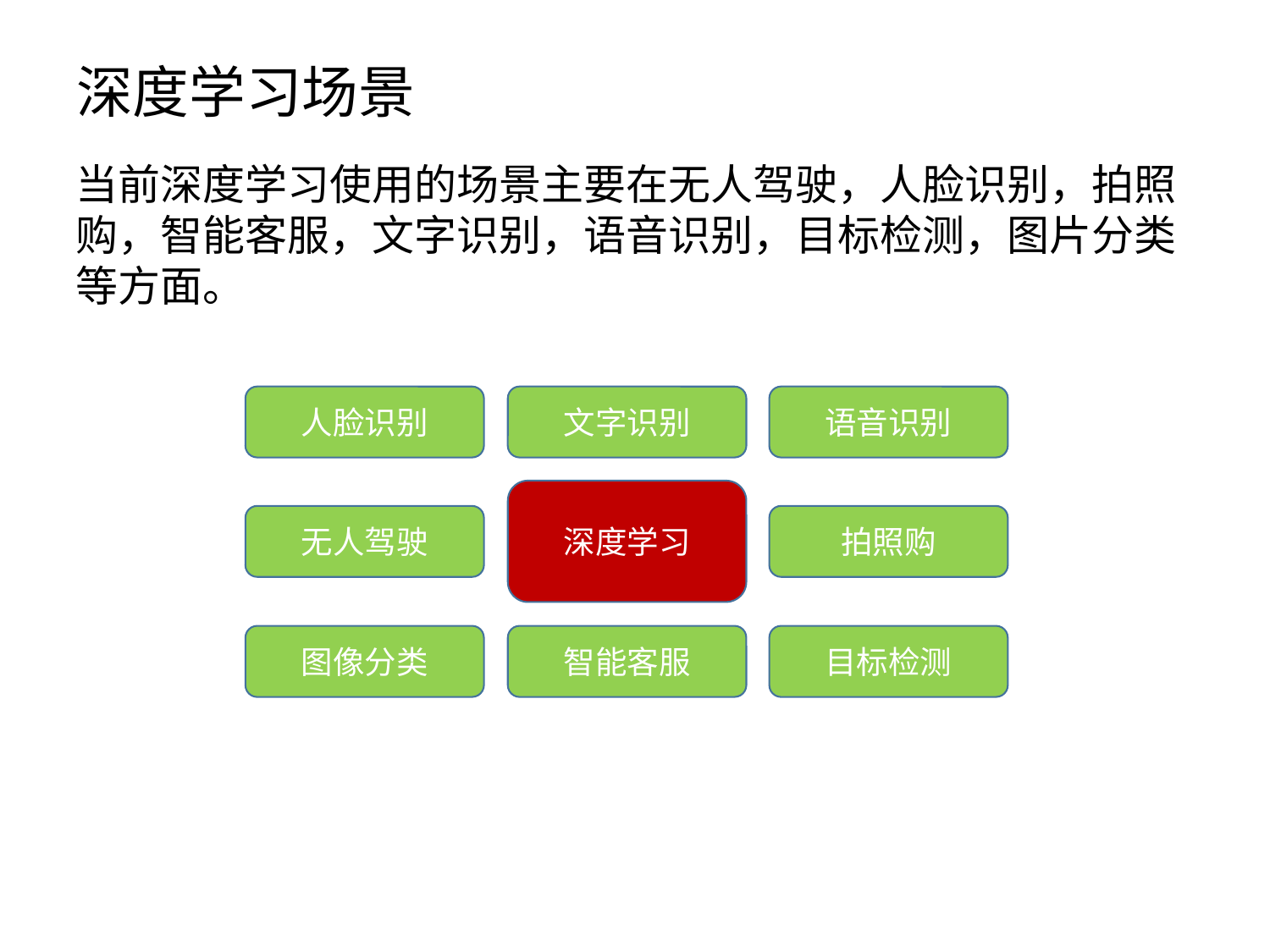

# 深度学习场景
当前深度学习使用的场景主要在无人驾驶，人脸识别，拍照购，智能客服，文字识别，语音识别，目标检测，图片分类等方面。
人脸识别
文字识别
语音识别
深度学习
无人驾驶
拍照购
图像分类
智能客服
目标检测
46